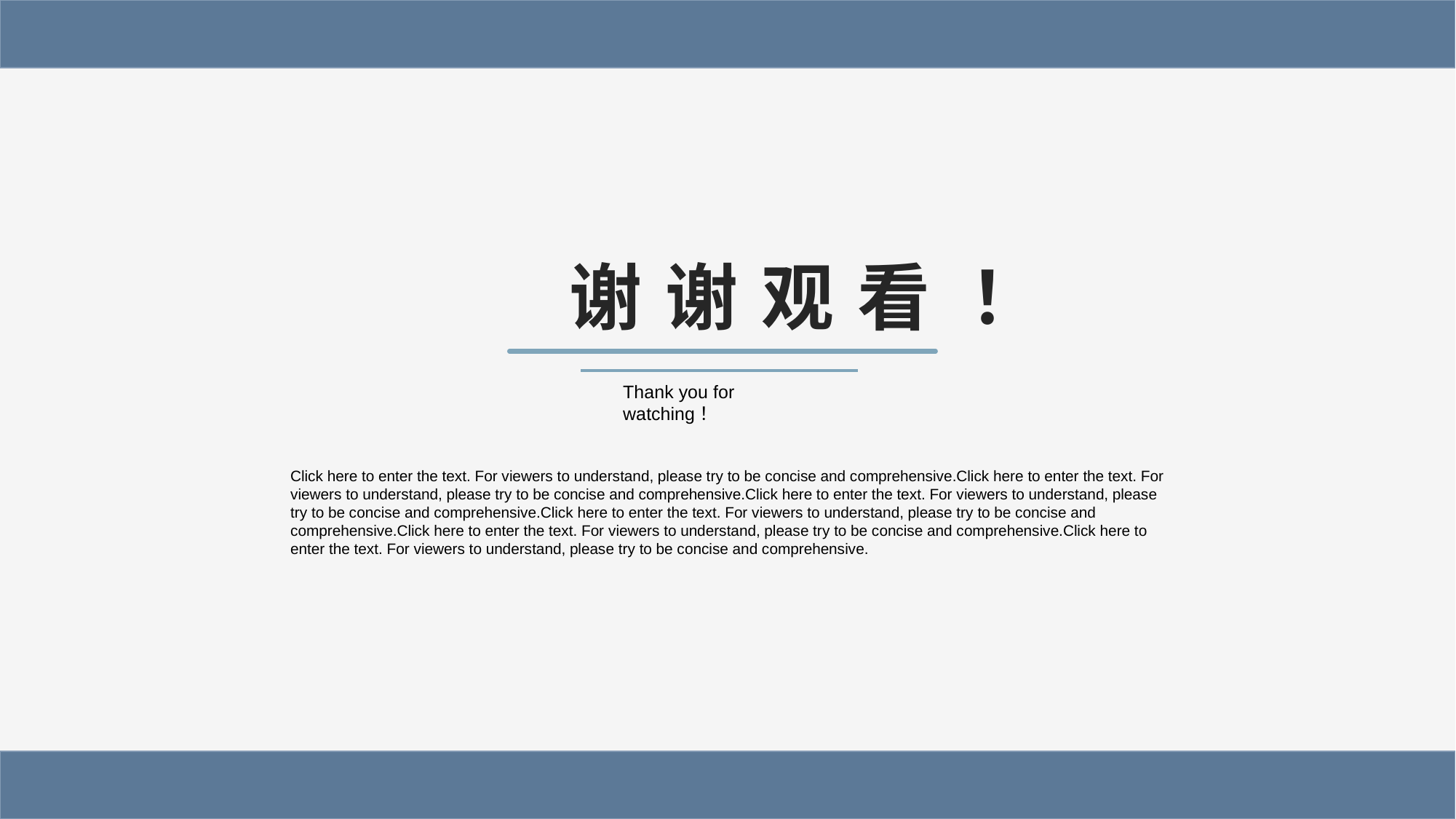

看
！
谢
谢
观
Thank you for watching！
Click here to enter the text. For viewers to understand, please try to be concise and comprehensive.Click here to enter the text. For viewers to understand, please try to be concise and comprehensive.Click here to enter the text. For viewers to understand, please try to be concise and comprehensive.Click here to enter the text. For viewers to understand, please try to be concise and comprehensive.Click here to enter the text. For viewers to understand, please try to be concise and comprehensive.Click here to enter the text. For viewers to understand, please try to be concise and comprehensive.